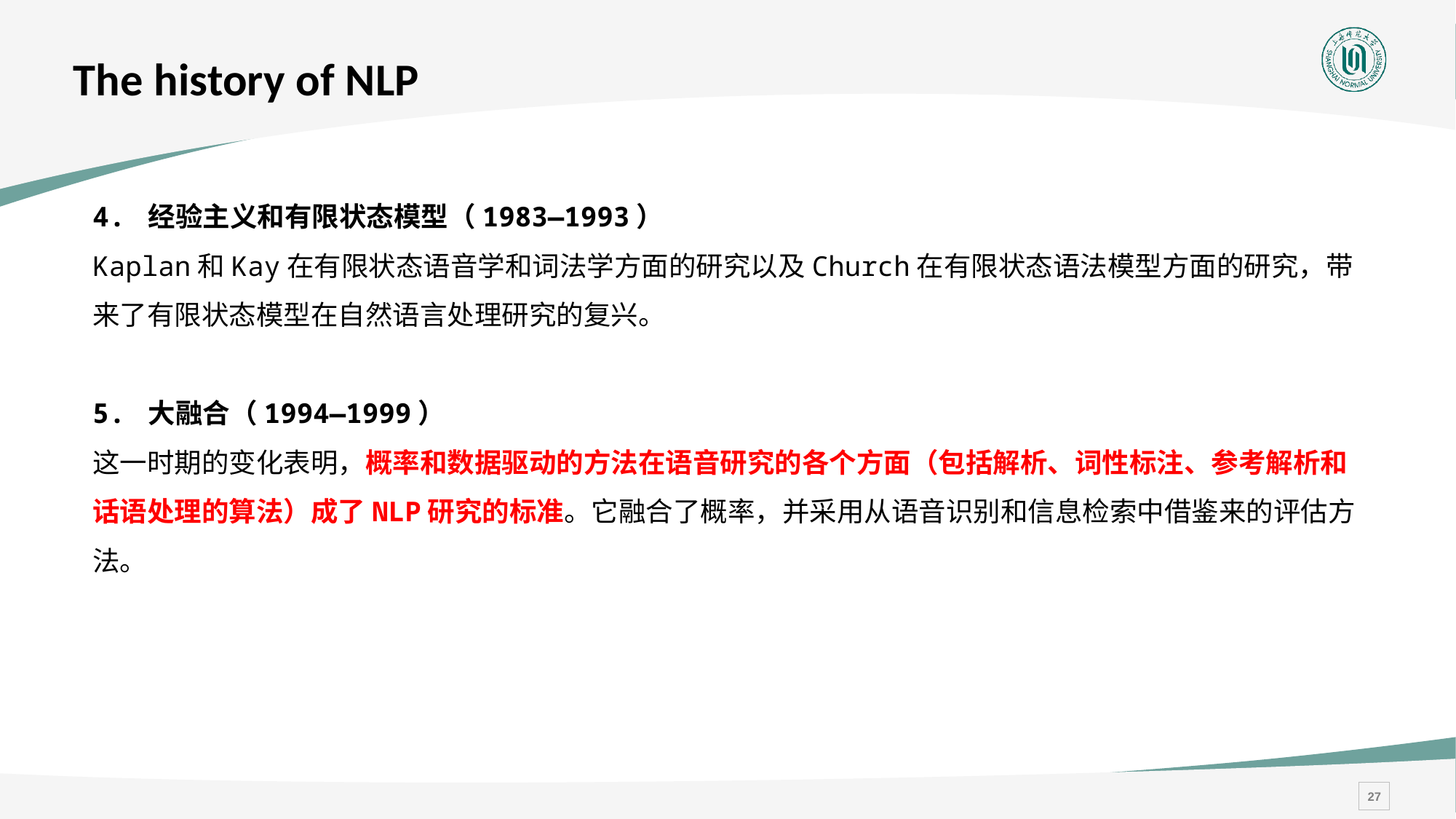

The history of NLP
4. 经验主义和有限状态模型（1983—1993）
Kaplan和Kay在有限状态语音学和词法学方面的研究以及Church在有限状态语法模型方面的研究，带来了有限状态模型在自然语言处理研究的复兴。

5. 大融合（1994—1999）
这一时期的变化表明，概率和数据驱动的方法在语音研究的各个方面（包括解析、词性标注、参考解析和话语处理的算法）成了NLP研究的标准。它融合了概率，并采用从语音识别和信息检索中借鉴来的评估方法。